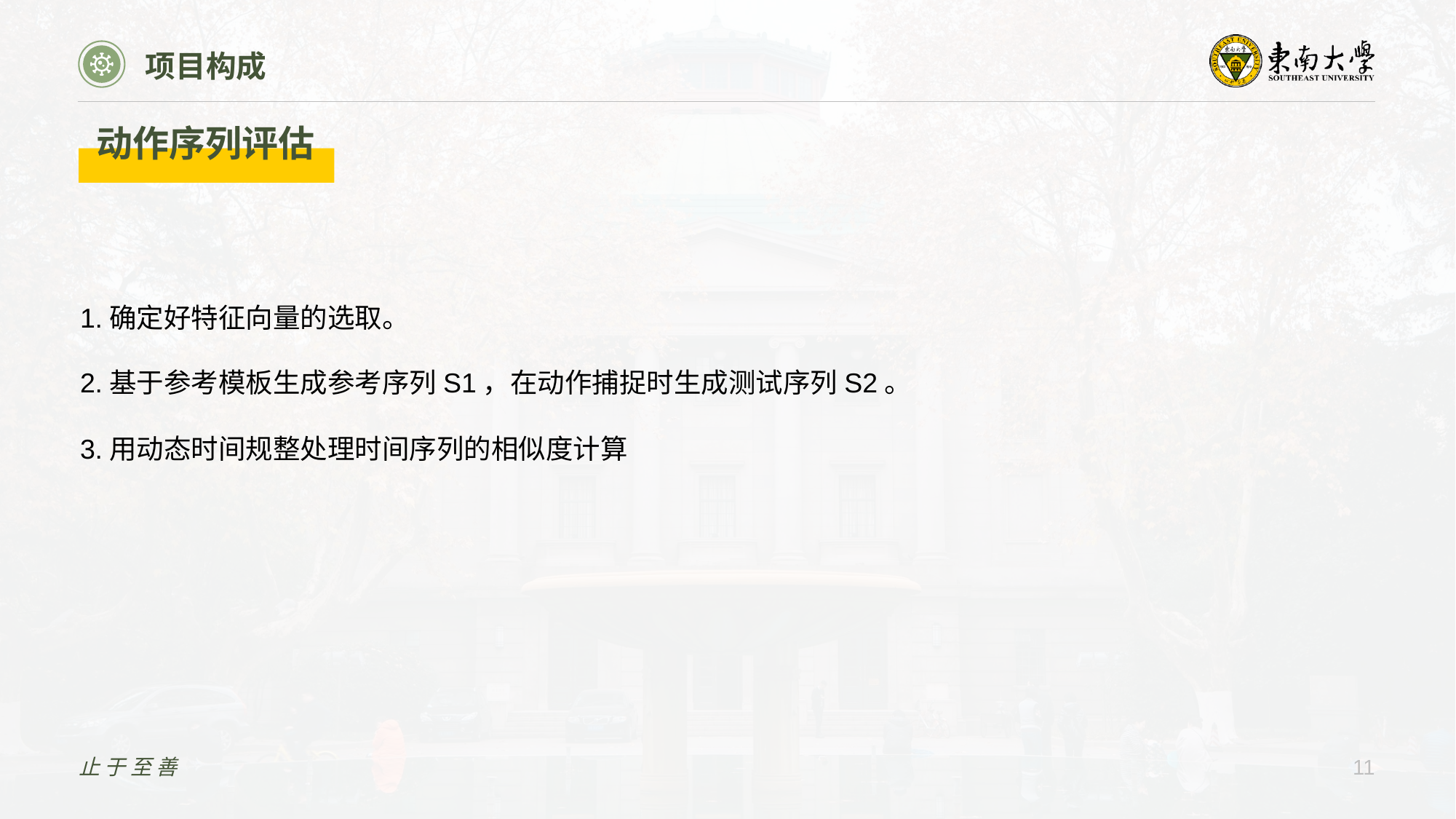

项目构成
动作序列评估

1.确定好特征向量的选取。

2.基于参考模板生成参考序列S1，在动作捕捉时生成测试序列S2。

3.用动态时间规整处理时间序列的相似度计算
止于至善
11